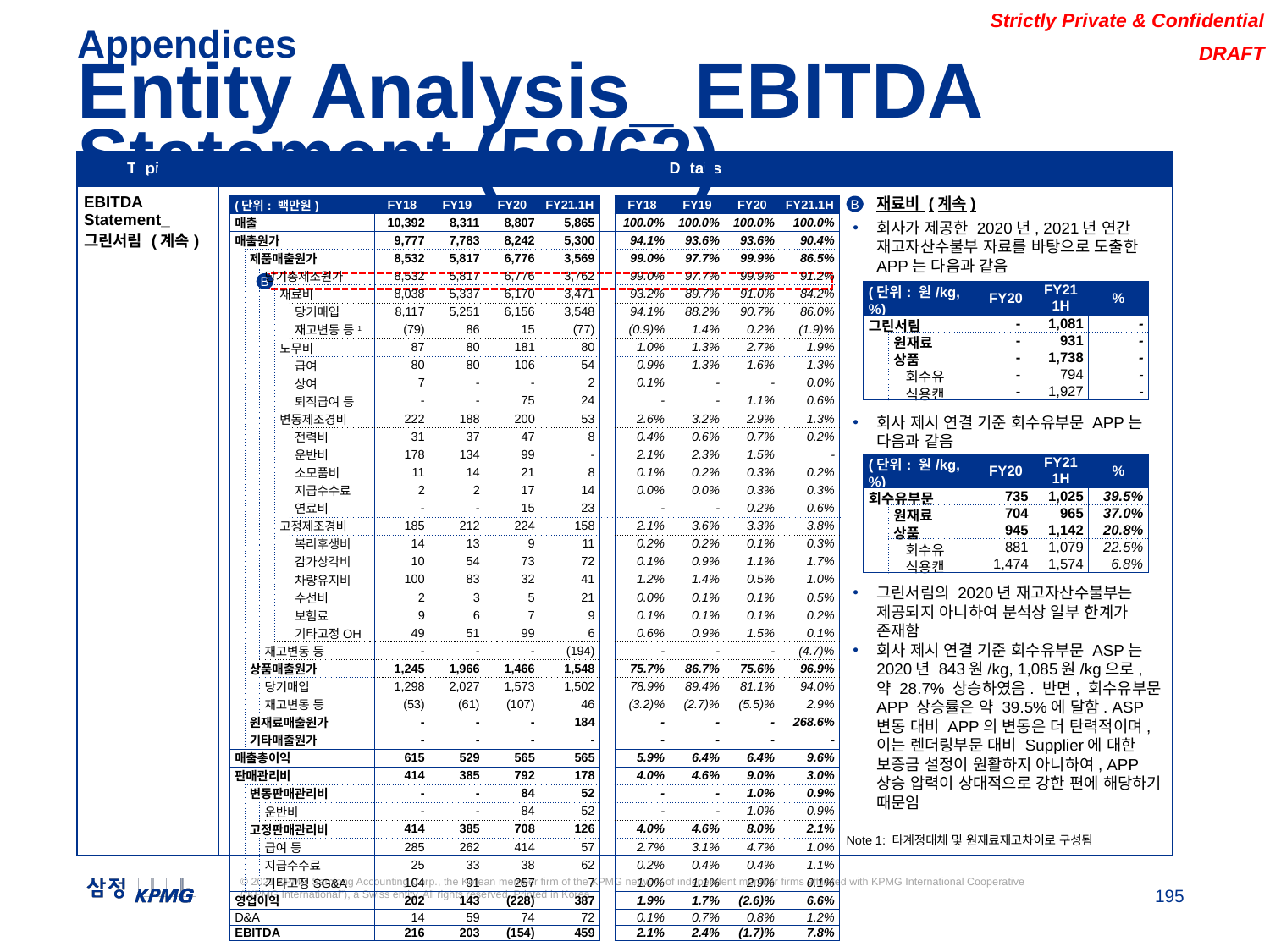

Appendices
Entity Analysis_ EBITDA Statement (58/63)
| Topic | Details |
| --- | --- |
| EBITDA Statement\_ 그린서림 (계속) |  |
재료비 (계속)
회사가 제공한 2020년, 2021년 연간 재고자산수불부 자료를 바탕으로 도출한 APP는 다음과 같음

회사 제시 연결 기준 회수유부문 APP는 다음과 같음

그린서림의 2020년 재고자산수불부는 제공되지 아니하여 분석상 일부 한계가 존재함
회사 제시 연결 기준 회수유부문 ASP는 2020년 843원/kg, 1,085원/kg으로, 약 28.7% 상승하였음. 반면, 회수유부문 APP 상승률은 약 39.5%에 달함. ASP 변동 대비 APP의 변동은 더 탄력적이며, 이는 렌더링부문 대비 Supplier에 대한 보증금 설정이 원활하지 아니하여, APP 상승 압력이 상대적으로 강한 편에 해당하기 때문임

| (단위: 백만원) |  |  |  |  | FY18 | FY19 | FY20 | FY21.1H |  | FY18 | FY19 | FY20 | FY21.1H |
| --- | --- | --- | --- | --- | --- | --- | --- | --- | --- | --- | --- | --- | --- |
| 매출 |  |  |  |  | 10,392 | 8,311 | 8,807 | 5,865 |  | 100.0% | 100.0% | 100.0% | 100.0% |
| 매출원가 |  |  |  |  | 9,777 | 7,783 | 8,242 | 5,300 |  | 94.1% | 93.6% | 93.6% | 90.4% |
|  | 제품매출원가 |  |  |  | 8,532 | 5,817 | 6,776 | 3,569 |  | 99.0% | 97.7% | 99.9% | 86.5% |
|  |  | 당기총제조원가 |  |  | 8,532 | 5,817 | 6,776 | 3,762 |  | 99.0% | 97.7% | 99.9% | 91.2% |
|  |  |  | 재료비 |  | 8,038 | 5,337 | 6,170 | 3,471 |  | 93.2% | 89.7% | 91.0% | 84.2% |
|  |  |  |  | 당기매입 | 8,117 | 5,251 | 6,156 | 3,548 |  | 94.1% | 88.2% | 90.7% | 86.0% |
|  |  |  |  | 재고변동 등1 | (79) | 86 | 15 | (77) |  | (0.9)% | 1.4% | 0.2% | (1.9)% |
|  |  |  | 노무비 |  | 87 | 80 | 181 | 80 |  | 1.0% | 1.3% | 2.7% | 1.9% |
|  |  |  |  | 급여 | 80 | 80 | 106 | 54 |  | 0.9% | 1.3% | 1.6% | 1.3% |
|  |  |  |  | 상여 | 7 | - | - | 2 |  | 0.1% | - | - | 0.0% |
|  |  |  |  | 퇴직급여 등 | - | - | 75 | 24 |  | - | - | 1.1% | 0.6% |
|  |  |  | 변동제조경비 |  | 222 | 188 | 200 | 53 |  | 2.6% | 3.2% | 2.9% | 1.3% |
|  |  |  |  | 전력비 | 31 | 37 | 47 | 8 |  | 0.4% | 0.6% | 0.7% | 0.2% |
|  |  |  |  | 운반비 | 178 | 134 | 99 | - |  | 2.1% | 2.3% | 1.5% | - |
|  |  |  |  | 소모품비 | 11 | 14 | 21 | 8 |  | 0.1% | 0.2% | 0.3% | 0.2% |
|  |  |  |  | 지급수수료 | 2 | 2 | 17 | 14 |  | 0.0% | 0.0% | 0.3% | 0.3% |
|  |  |  |  | 연료비 | - | - | 15 | 23 |  | - | - | 0.2% | 0.6% |
|  |  |  | 고정제조경비 |  | 185 | 212 | 224 | 158 |  | 2.1% | 3.6% | 3.3% | 3.8% |
|  |  |  |  | 복리후생비 | 14 | 13 | 9 | 11 |  | 0.2% | 0.2% | 0.1% | 0.3% |
|  |  |  |  | 감가상각비 | 10 | 54 | 73 | 72 |  | 0.1% | 0.9% | 1.1% | 1.7% |
|  |  |  |  | 차량유지비 | 100 | 83 | 32 | 41 |  | 1.2% | 1.4% | 0.5% | 1.0% |
|  |  |  |  | 수선비 | 2 | 3 | 5 | 21 |  | 0.0% | 0.1% | 0.1% | 0.5% |
|  |  |  |  | 보험료 | 9 | 6 | 7 | 9 |  | 0.1% | 0.1% | 0.1% | 0.2% |
|  |  |  |  | 기타고정OH | 49 | 51 | 99 | 6 |  | 0.6% | 0.9% | 1.5% | 0.1% |
|  |  | 재고변동 등 |  |  | - | - | - | (194) |  | - | - | - | (4.7)% |
|  | 상품매출원가 |  |  |  | 1,245 | 1,966 | 1,466 | 1,548 |  | 75.7% | 86.7% | 75.6% | 96.9% |
|  |  | 당기매입 |  |  | 1,298 | 2,027 | 1,573 | 1,502 |  | 78.9% | 89.4% | 81.1% | 94.0% |
|  |  | 재고변동 등 |  |  | (53) | (61) | (107) | 46 |  | (3.2)% | (2.7)% | (5.5)% | 2.9% |
|  | 원재료매출원가 |  |  |  | - | - | - | 184 |  | - | - | - | 268.6% |
|  | 기타매출원가 |  |  |  | - | - | - | - |  | - | - | - | - |
| 매출총이익 |  |  |  |  | 615 | 529 | 565 | 565 |  | 5.9% | 6.4% | 6.4% | 9.6% |
| 판매관리비 |  |  |  |  | 414 | 385 | 792 | 178 |  | 4.0% | 4.6% | 9.0% | 3.0% |
|  | 변동판매관리비 |  |  |  | - | - | 84 | 52 |  | - | - | 1.0% | 0.9% |
|  |  | 운반비 |  |  | - | - | 84 | 52 |  | - | - | 1.0% | 0.9% |
|  | 고정판매관리비 |  |  |  | 414 | 385 | 708 | 126 |  | 4.0% | 4.6% | 8.0% | 2.1% |
|  |  | 급여 등 |  |  | 285 | 262 | 414 | 57 |  | 2.7% | 3.1% | 4.7% | 1.0% |
|  |  | 지급수수료 |  |  | 25 | 33 | 38 | 62 |  | 0.2% | 0.4% | 0.4% | 1.1% |
|  |  | 기타고정SG&A |  |  | 104 | 91 | 257 | 7 |  | 1.0% | 1.1% | 2.9% | 0.1% |
| 영업이익 |  |  |  |  | 202 | 143 | (228) | 387 |  | 1.9% | 1.7% | (2.6)% | 6.6% |
| D&A |  |  |  |  | 14 | 59 | 74 | 72 |  | 0.1% | 0.7% | 0.8% | 1.2% |
| EBITDA |  |  |  |  | 216 | 203 | (154) | 459 |  | 2.1% | 2.4% | (1.7)% | 7.8% |
B
B

| (단위: 원/kg, %) |  | FY20 | FY21 1H | % |
| --- | --- | --- | --- | --- |
| 그린서림 |  | - | 1,081 | - |
|  | 원재료 | - | 931 | - |
|  | 상품 | - | 1,738 | - |
|  | 회수유 | - | 794 | - |
|  | 식용캔 | - | 1,927 | - |
| (단위: 원/kg, %) |  | FY20 | FY21 1H | % |
| --- | --- | --- | --- | --- |
| 회수유부문 |  | 735 | 1,025 | 39.5% |
|  | 원재료 | 704 | 965 | 37.0% |
|  | 상품 | 945 | 1,142 | 20.8% |
|  | 회수유 | 881 | 1,079 | 22.5% |
|  | 식용캔 | 1,474 | 1,574 | 6.8% |
Note 1: 타계정대체 및 원재료재고차이로 구성됨